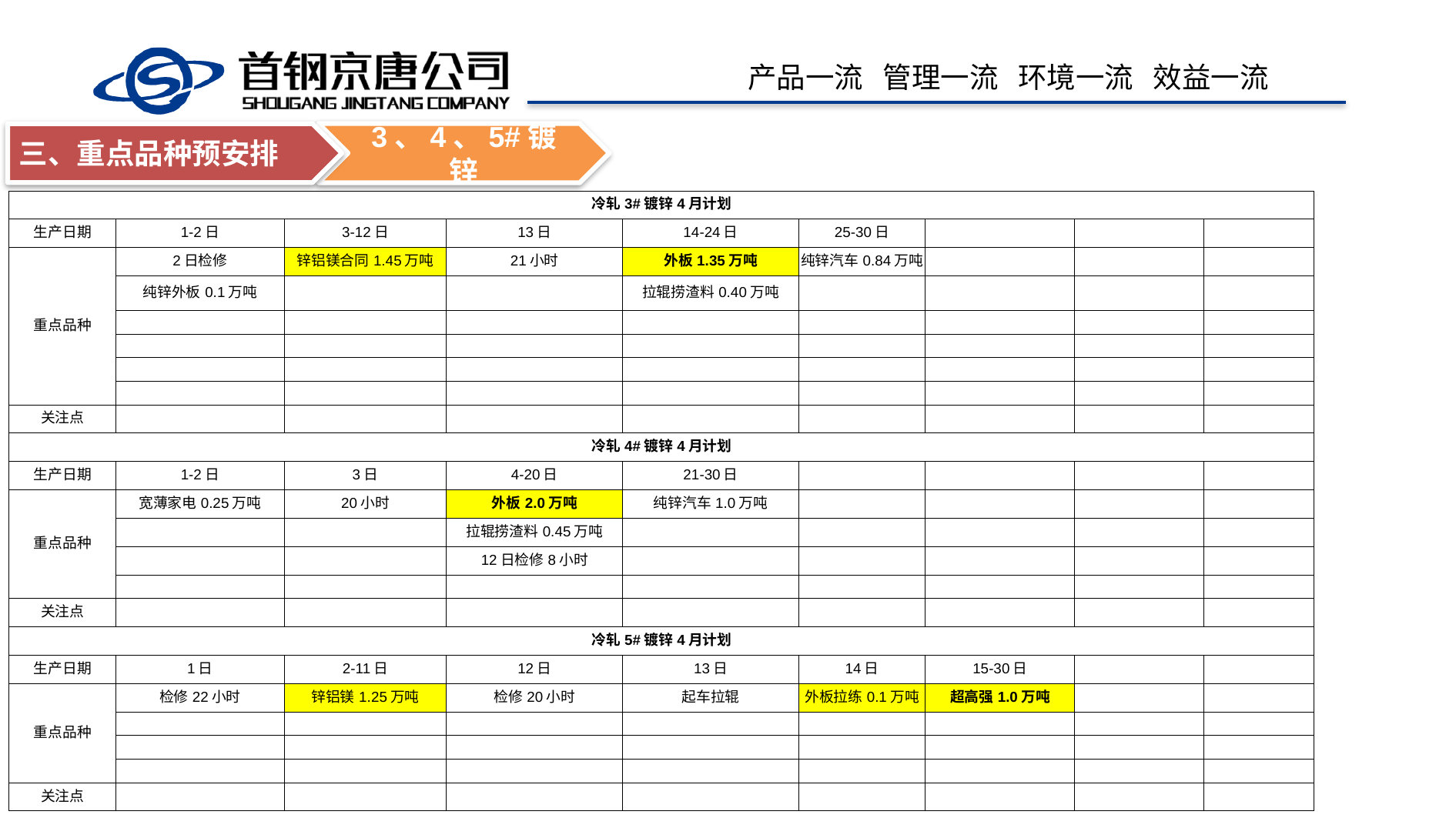

3、4、5#镀锌
三、重点品种预安排
| 冷轧3#镀锌4月计划 |  |  |  |  |  |  |  |  |
| --- | --- | --- | --- | --- | --- | --- | --- | --- |
| 生产日期 | 1-2日 | 3-12日 | 13日 | 14-24日 | 25-30日 |  |  |  |
| 重点品种 | 2日检修 | 锌铝镁合同1.45万吨 | 21小时 | 外板1.35万吨 | 纯锌汽车0.84万吨 |  |  |  |
|  | 纯锌外板0.1万吨 |  |  | 拉辊捞渣料0.40万吨 |  |  |  |  |
|  |  |  |  |  |  |  |  |  |
|  |  |  |  |  |  |  |  |  |
|  |  |  |  |  |  |  |  |  |
|  |  |  |  |  |  |  |  |  |
| 关注点 |  |  |  |  |  |  |  |  |
| 冷轧4#镀锌4月计划 |  |  |  |  |  |  |  |  |
| 生产日期 | 1-2日 | 3日 | 4-20日 | 21-30日 |  |  |  |  |
| 重点品种 | 宽薄家电0.25万吨 | 20小时 | 外板2.0万吨 | 纯锌汽车1.0万吨 |  |  |  |  |
|  |  |  | 拉辊捞渣料0.45万吨 |  |  |  |  |  |
|  |  |  | 12日检修8小时 |  |  |  |  |  |
|  |  |  |  |  |  |  |  |  |
| 关注点 |  |  |  |  |  |  |  |  |
| 冷轧5#镀锌4月计划 |  |  |  |  |  |  |  |  |
| 生产日期 | 1日 | 2-11日 | 12日 | 13日 | 14日 | 15-30日 |  |  |
| 重点品种 | 检修22小时 | 锌铝镁1.25万吨 | 检修20小时 | 起车拉辊 | 外板拉练0.1万吨 | 超高强1.0万吨 |  |  |
|  |  |  |  |  |  |  |  |  |
|  |  |  |  |  |  |  |  |  |
|  |  |  |  |  |  |  |  |  |
| 关注点 |  |  |  |  |  |  |  |  |